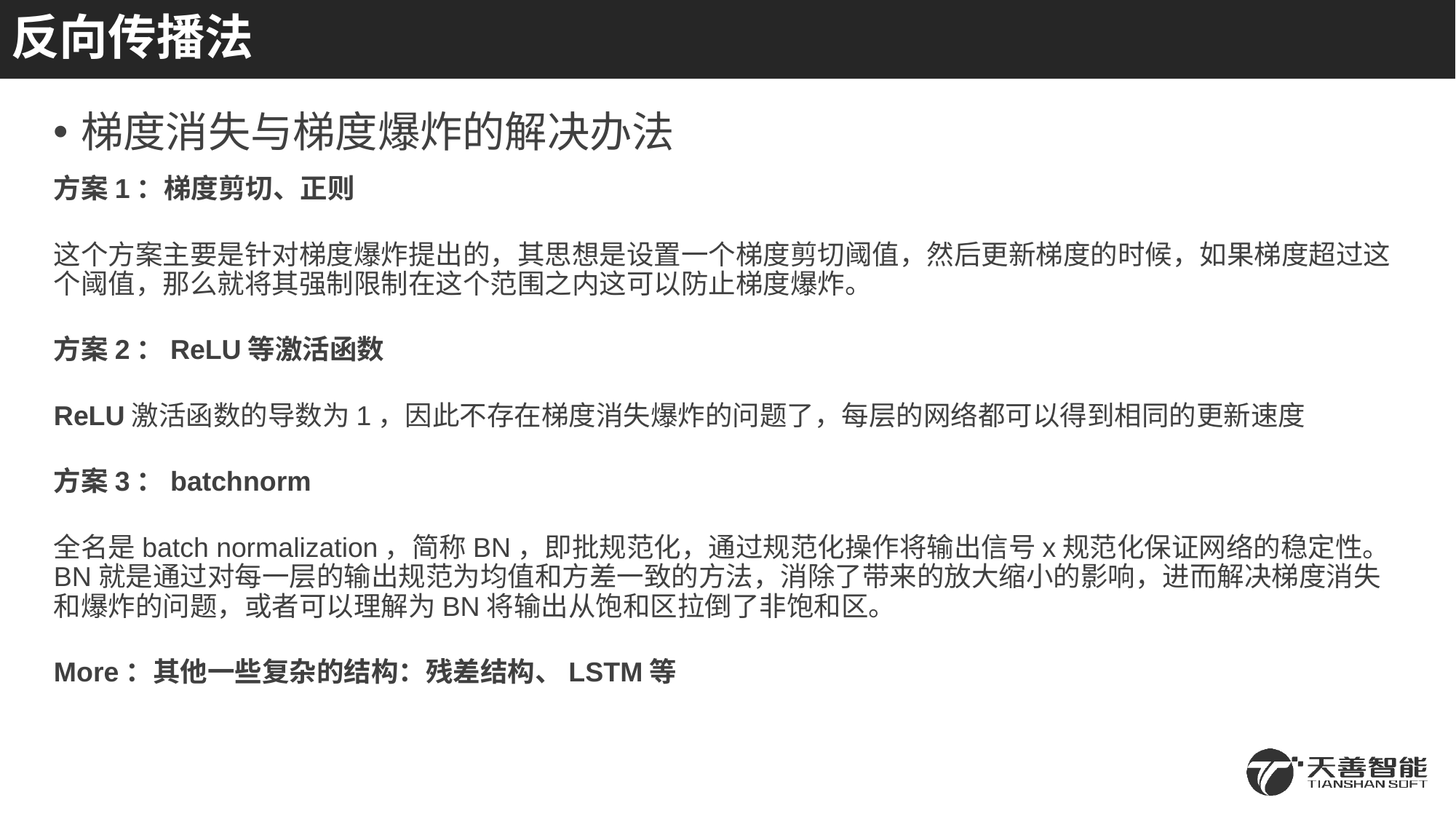

# 反向传播法
梯度消失与梯度爆炸的解决办法
方案1：梯度剪切、正则
这个方案主要是针对梯度爆炸提出的，其思想是设置一个梯度剪切阈值，然后更新梯度的时候，如果梯度超过这个阈值，那么就将其强制限制在这个范围之内这可以防止梯度爆炸。
方案2：ReLU等激活函数
ReLU激活函数的导数为1，因此不存在梯度消失爆炸的问题了，每层的网络都可以得到相同的更新速度
方案3：batchnorm
全名是batch normalization，简称BN，即批规范化，通过规范化操作将输出信号x规范化保证网络的稳定性。 BN就是通过对每一层的输出规范为均值和方差一致的方法，消除了带来的放大缩小的影响，进而解决梯度消失和爆炸的问题，或者可以理解为BN将输出从饱和区拉倒了非饱和区。
More：其他一些复杂的结构：残差结构、LSTM等